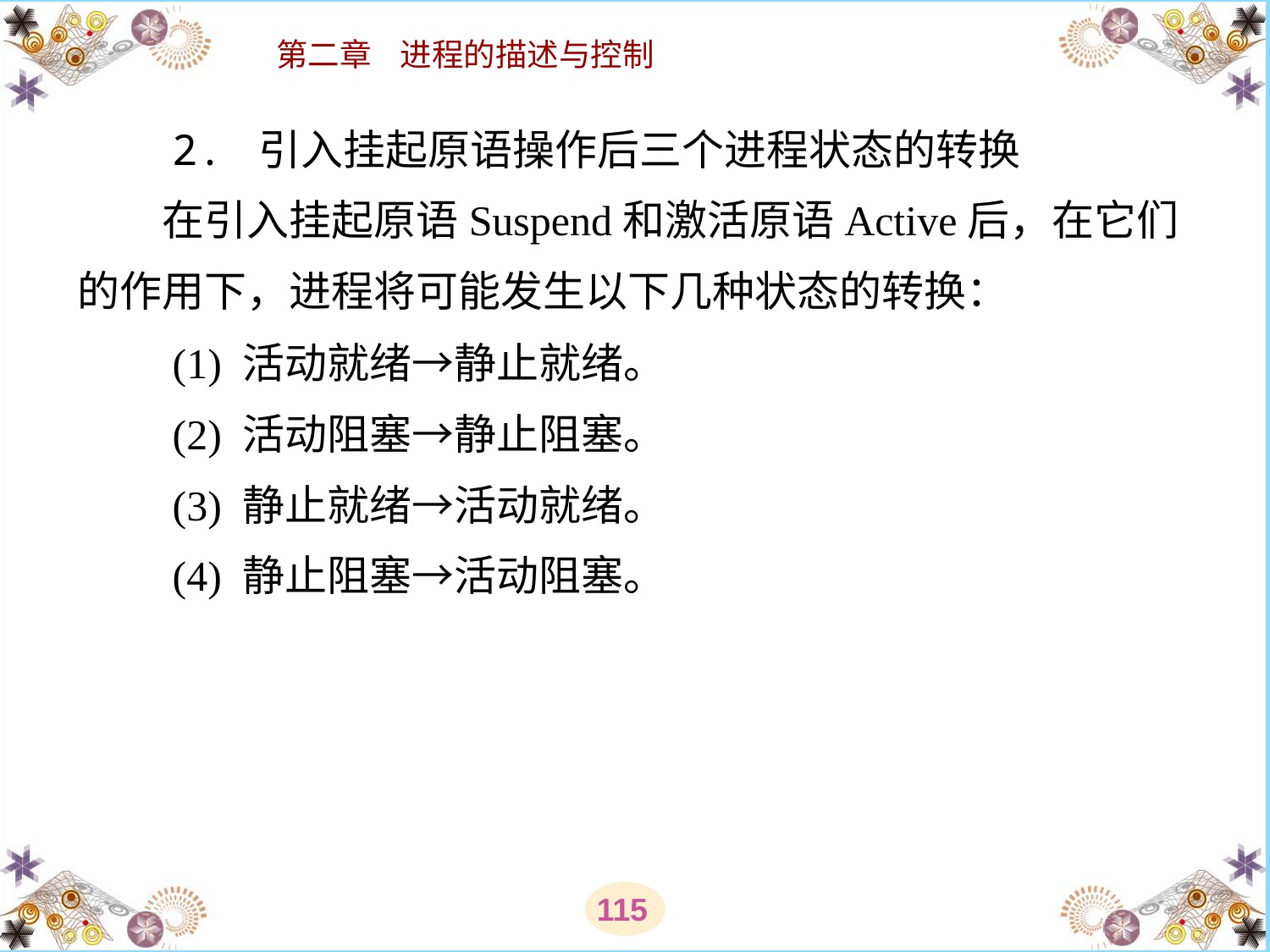

# 2. 引入挂起原语操作后三个进程状态的转换 　　在引入挂起原语Suspend和激活原语Active后，在它们的作用下，进程将可能发生以下几种状态的转换： 　　(1) 活动就绪→静止就绪。 　　(2) 活动阻塞→静止阻塞。 　　(3) 静止就绪→活动就绪。 　　(4) 静止阻塞→活动阻塞。